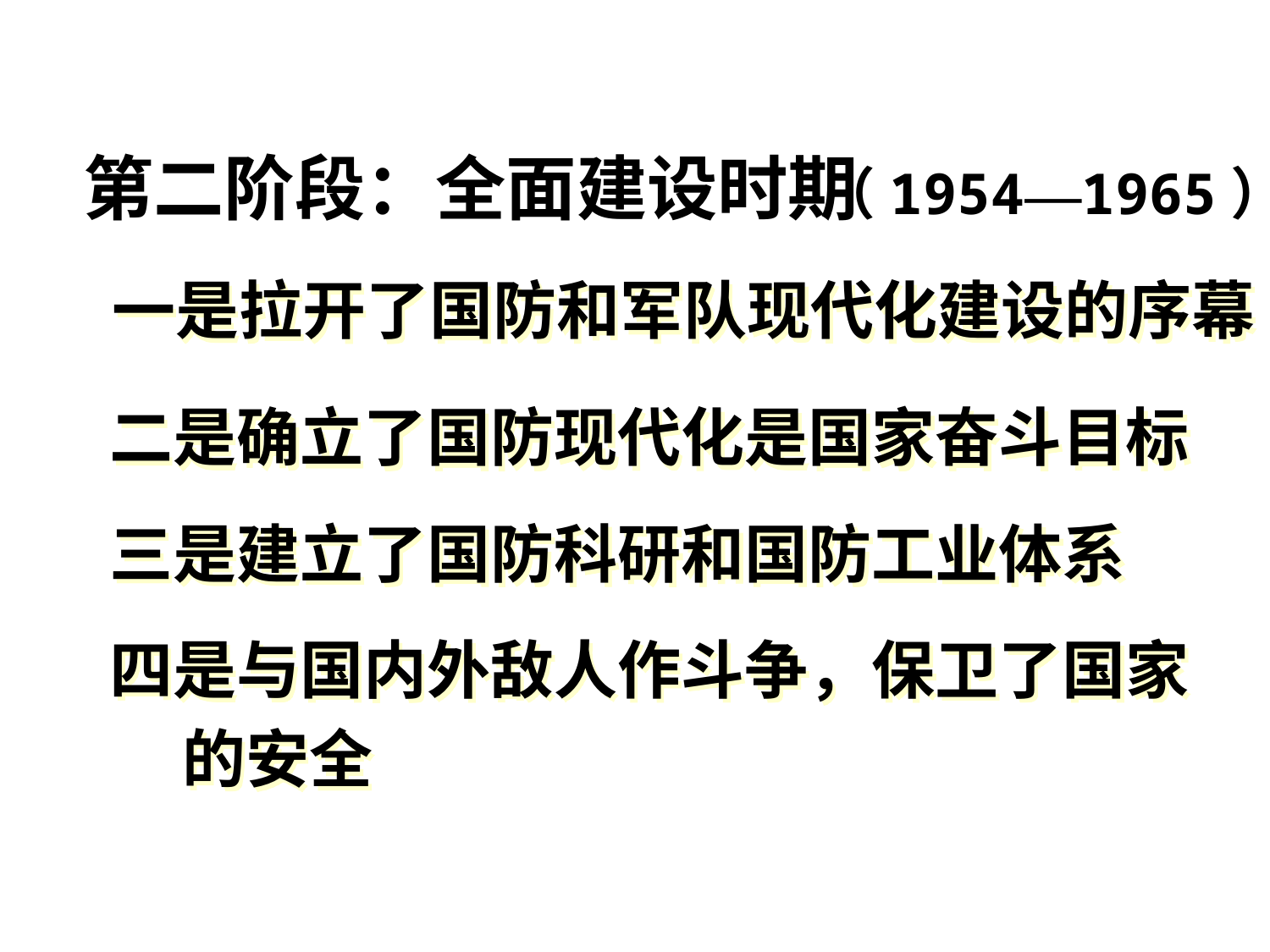

第二阶段：全面建设时期
  （1954—1965）
一是拉开了国防和军队现代化建设的序幕
二是确立了国防现代化是国家奋斗目标
三是建立了国防科研和国防工业体系
四是与国内外敌人作斗争，保卫了国家
    的安全